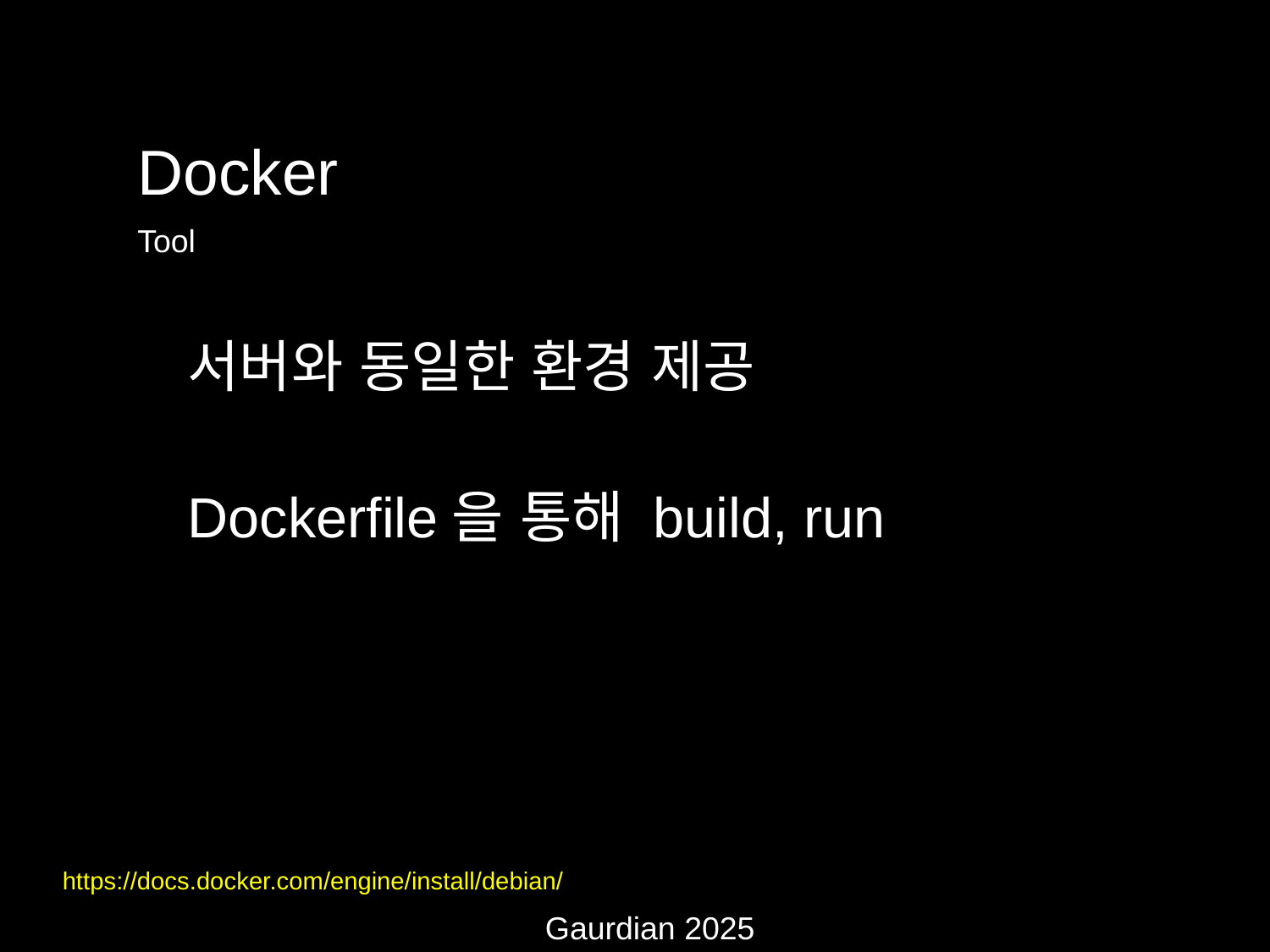

Docker
Tool
서버와 동일한 환경 제공
Dockerfile을 통해 build, run
https://docs.docker.com/engine/install/debian/